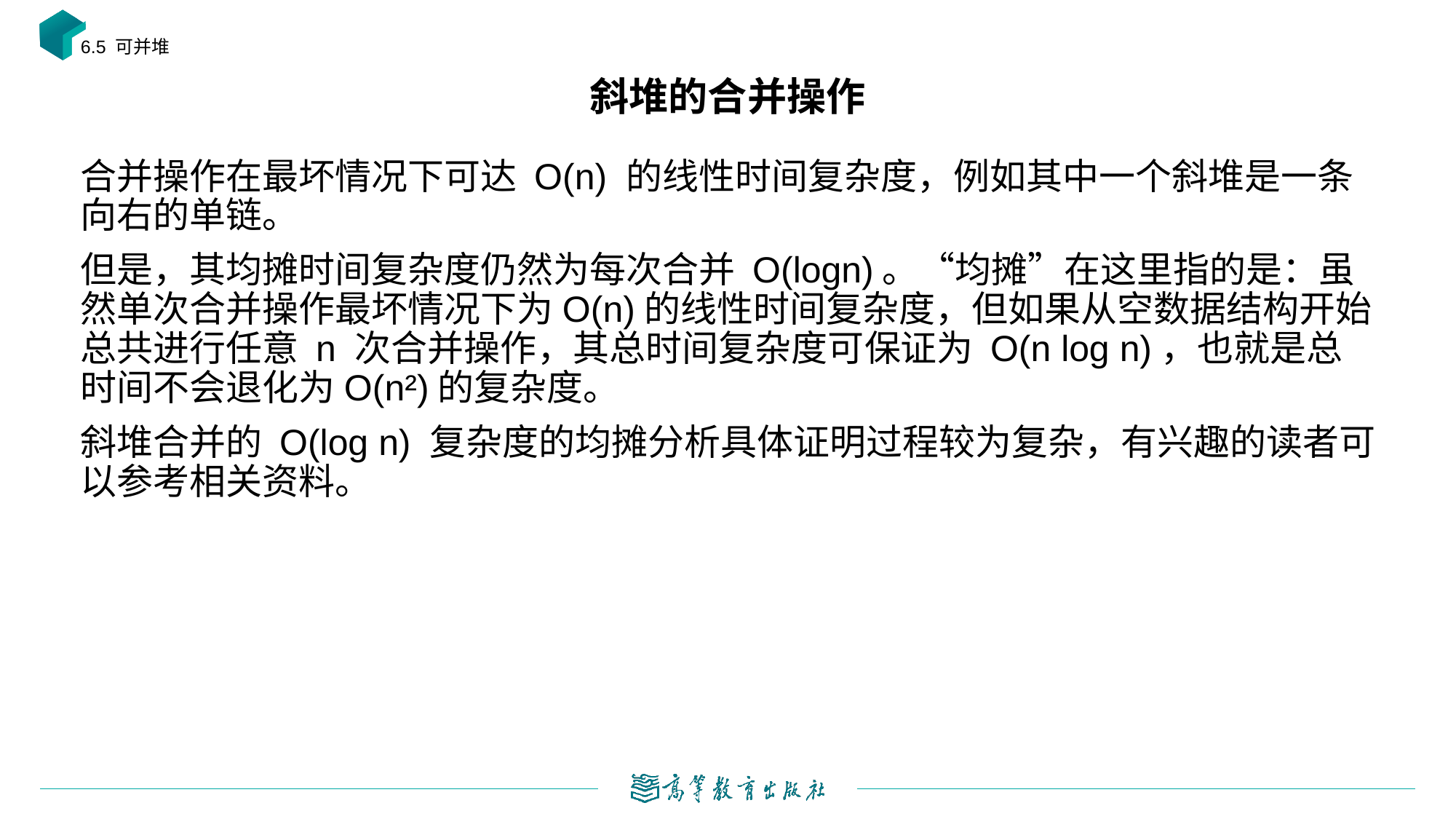

6.5 可并堆

# 斜堆的合并操作
合并操作在最坏情况下可达 O(n) 的线性时间复杂度，例如其中一个斜堆是一条向右的单链。
但是，其均摊时间复杂度仍然为每次合并 O(log⁡n)。“均摊”在这里指的是：虽然单次合并操作最坏情况下为O(n)的线性时间复杂度，但如果从空数据结构开始总共进行任意 n 次合并操作，其总时间复杂度可保证为 O(n log n)，也就是总时间不会退化为O(n²)的复杂度。
斜堆合并的 O(log n) 复杂度的均摊分析具体证明过程较为复杂，有兴趣的读者可以参考相关资料。